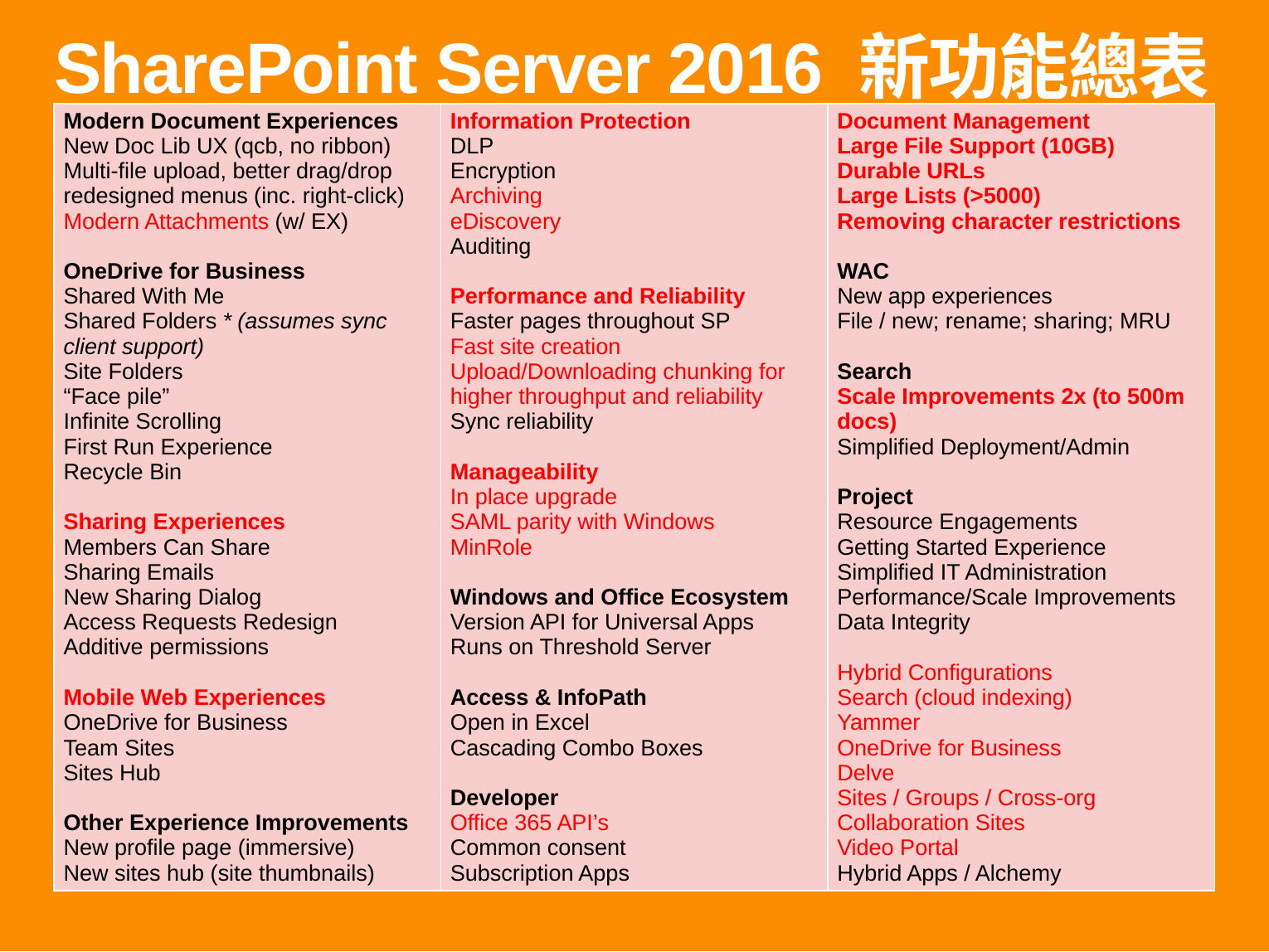

# SharePoint Server 2016 新功能總表
| Modern Document Experiences New Doc Lib UX (qcb, no ribbon) Multi-file upload, better drag/drop redesigned menus (inc. right-click) Modern Attachments (w/ EX) OneDrive for Business Shared With Me Shared Folders \* (assumes sync client support) Site Folders “Face pile” Infinite Scrolling First Run Experience Recycle Bin Sharing Experiences Members Can Share Sharing Emails New Sharing Dialog Access Requests Redesign Additive permissions Mobile Web Experiences OneDrive for Business Team Sites Sites Hub Other Experience Improvements New profile page (immersive) New sites hub (site thumbnails) | Information Protection DLP Encryption Archiving eDiscovery Auditing Performance and Reliability Faster pages throughout SP Fast site creation Upload/Downloading chunking for higher throughput and reliability Sync reliability Manageability In place upgrade SAML parity with Windows MinRole Windows and Office Ecosystem Version API for Universal Apps Runs on Threshold Server Access & InfoPath Open in Excel Cascading Combo Boxes Developer Office 365 API’s Common consent Subscription Apps | Document Management Large File Support (10GB) Durable URLs Large Lists (>5000) Removing character restrictions WAC New app experiences File / new; rename; sharing; MRU Search Scale Improvements 2x (to 500m docs) Simplified Deployment/Admin Project Resource Engagements Getting Started Experience Simplified IT Administration Performance/Scale Improvements Data Integrity Hybrid Configurations Search (cloud indexing) Yammer OneDrive for Business Delve Sites / Groups / Cross-org Collaboration Sites Video Portal Hybrid Apps / Alchemy |
| --- | --- | --- |